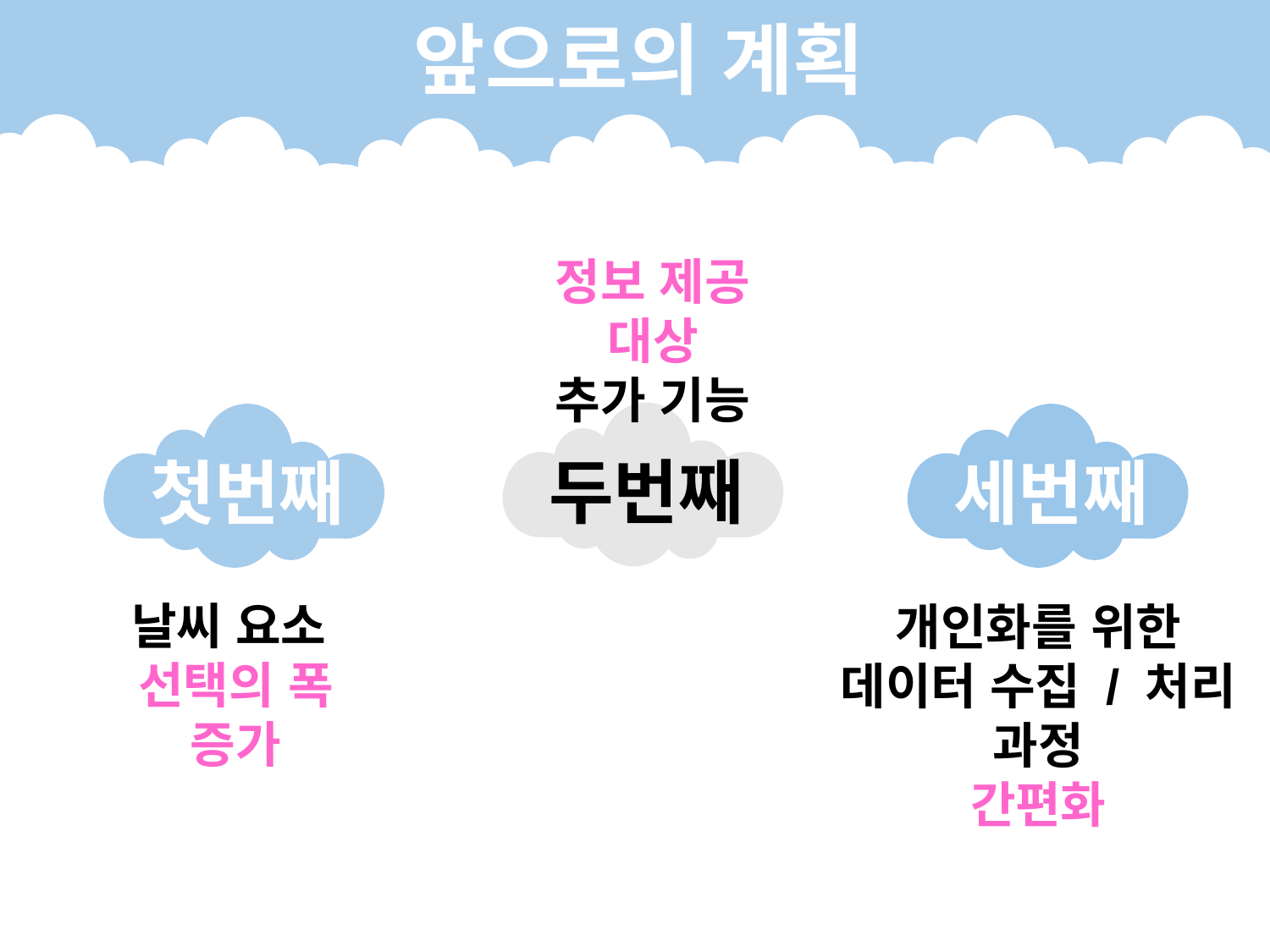

앞으로의 계획

정보 제공 대상
추가 기능

두번째
첫번째
세번째
날씨 요소
선택의 폭 증가

개인화를 위한
데이터 수집 / 처리 과정
간편화